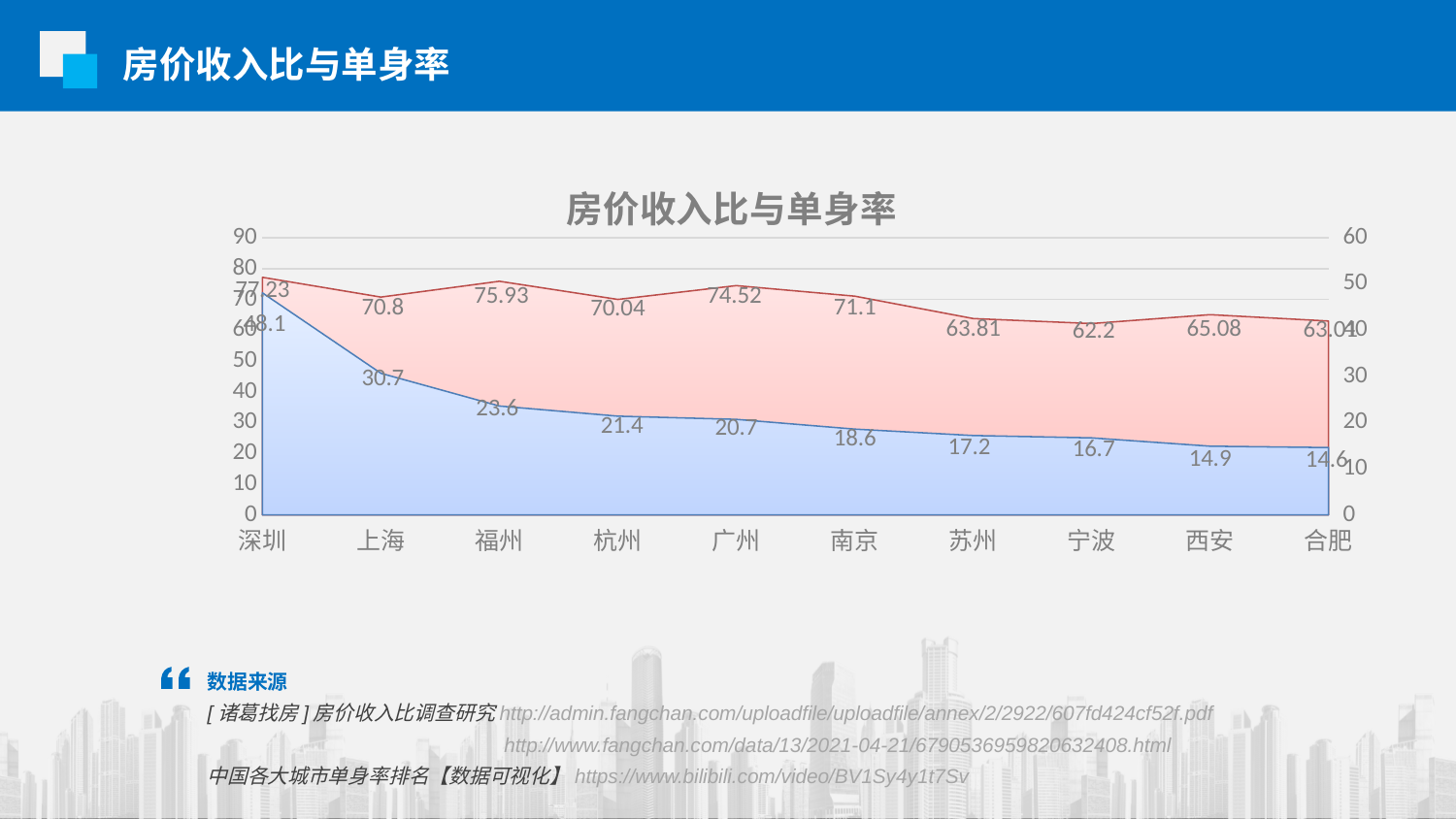

房价收入比与单身率

### Chart: 房价收入比与单身率

| Category | 单身率 | 房价收入比 |
|---|---|---|
| 深圳 | 77.23 | 48.1 |
| 上海 | 70.8 | 30.7 |
| 福州 | 75.93 | 23.6 |
| 杭州 | 70.04 | 21.4 |
| 广州 | 74.52 | 20.7 |
| 南京 | 71.1 | 18.6 |
| 苏州 | 63.81 | 17.2 |
| 宁波 | 62.2 | 16.7 |
| 西安 | 65.08 | 14.9 |
| 合肥 | 63.01 | 14.6 |
数据来源
[诸葛找房]房价收入比调查研究http://admin.fangchan.com/uploadfile/uploadfile/annex/2/2922/607fd424cf52f.pdf
		 http://www.fangchan.com/data/13/2021-04-21/6790536959820632408.html
中国各大城市单身率排名【数据可视化】https://www.bilibili.com/video/BV1Sy4y1t7Sv